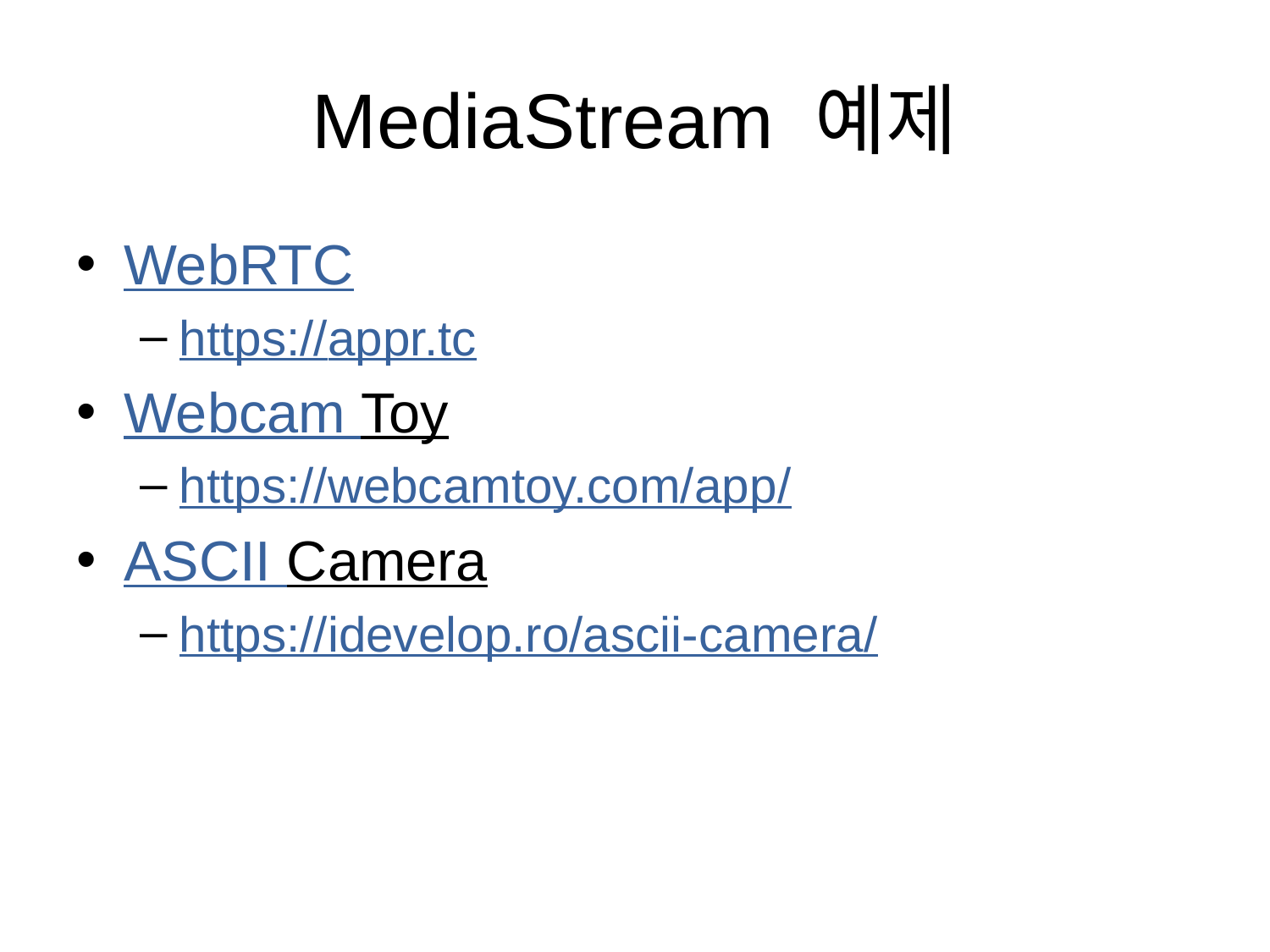

# MediaStream 예제
WebRTC
https://appr.tc
Webcam Toy
https://webcamtoy.com/app/
ASCII Camera
https://idevelop.ro/ascii-camera/